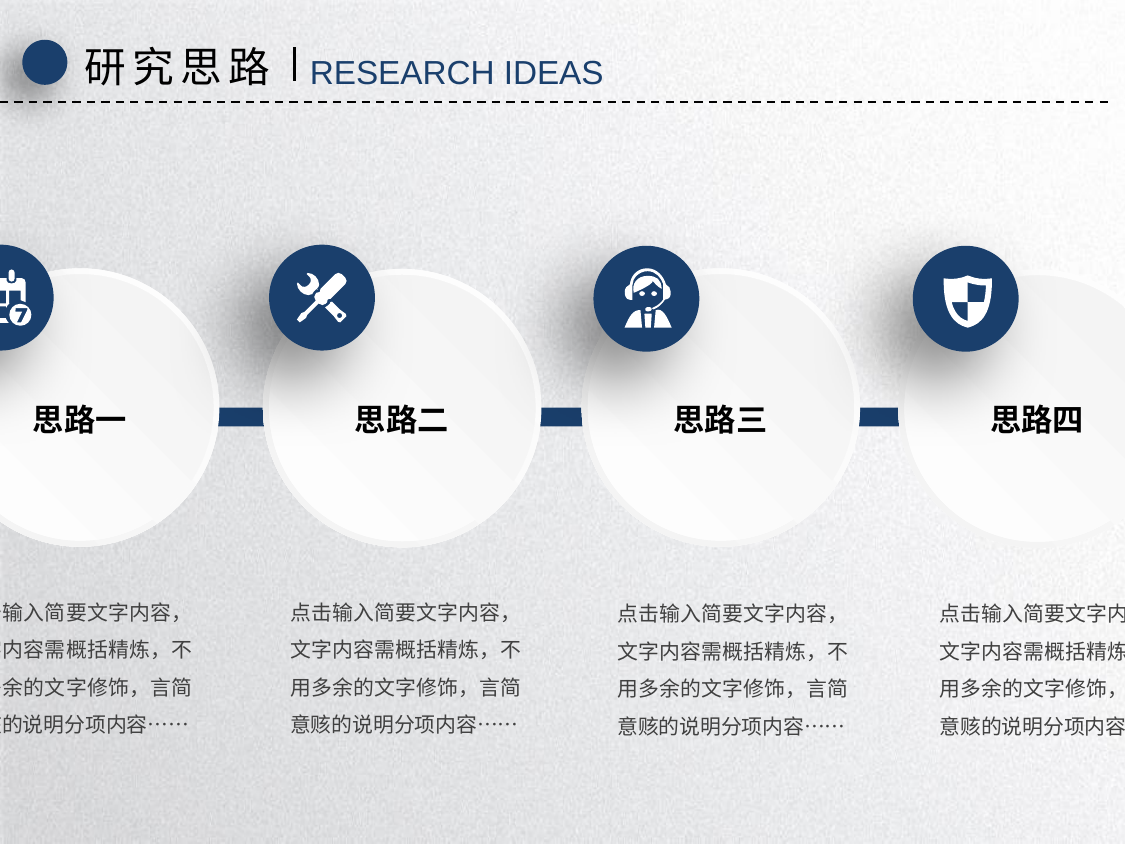

研究思路

RESEARCH IDEAS

思路一

思路三

思路二

思路四

点击输入简要文字内容，文字内容需概括精炼，不用多余的文字修饰，言简意赅的说明分项内容……
点击输入简要文字内容，文字内容需概括精炼，不用多余的文字修饰，言简意赅的说明分项内容……
点击输入简要文字内容，文字内容需概括精炼，不用多余的文字修饰，言简意赅的说明分项内容……
点击输入简要文字内容，文字内容需概括精炼，不用多余的文字修饰，言简意赅的说明分项内容……
延时符